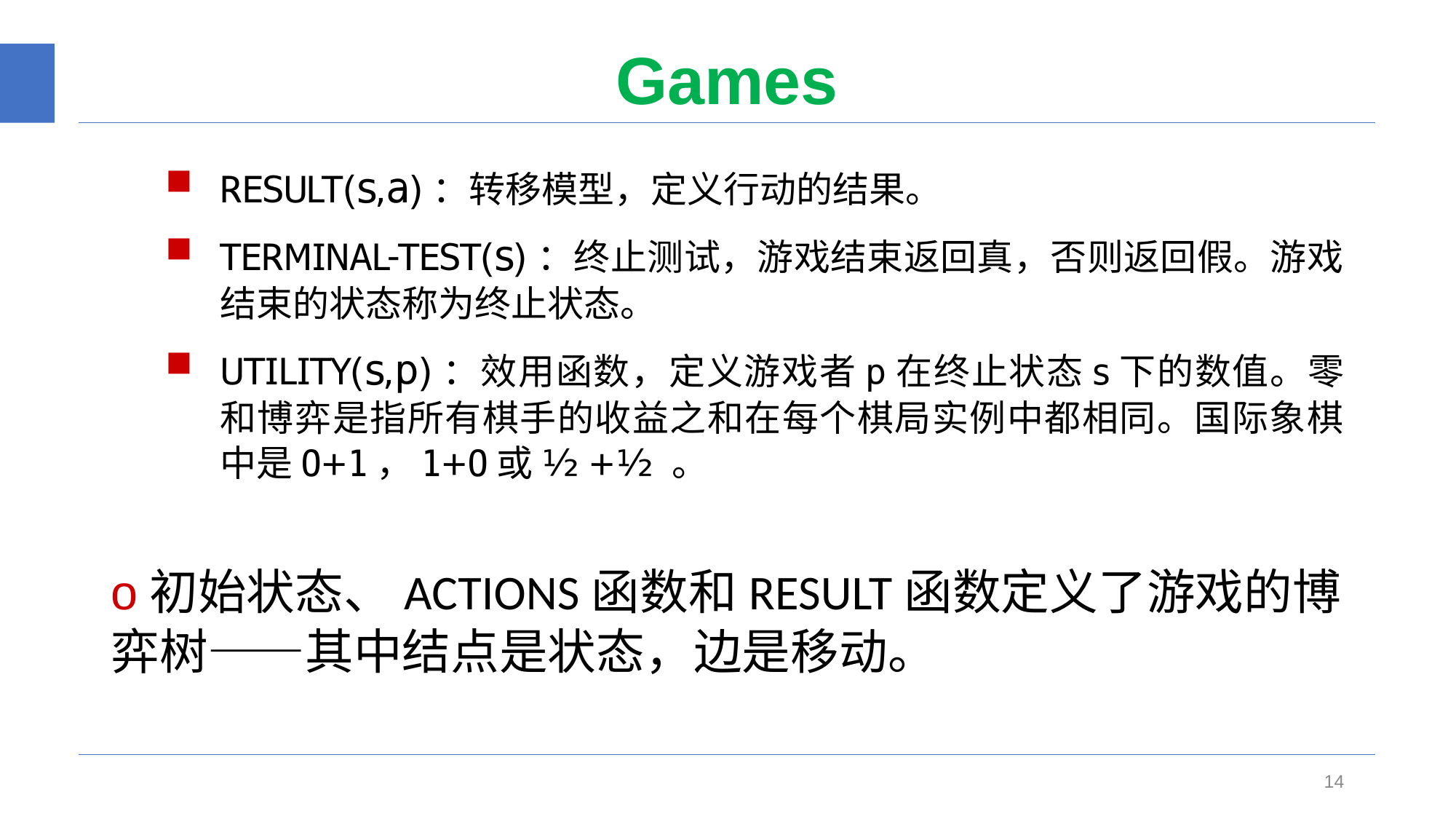

# Games
RESULT(s,a)：转移模型，定义行动的结果。
TERMINAL-TEST(s)：终止测试，游戏结束返回真，否则返回假。游戏结束的状态称为终止状态。
UTILITY(s,p)：效用函数，定义游戏者p在终止状态s下的数值。零和博弈是指所有棋手的收益之和在每个棋局实例中都相同。国际象棋中是0+1，1+0或½ +½ 。

o初始状态、ACTIONS函数和RESULT函数定义了游戏的博弈树——其中结点是状态，边是移动。
14